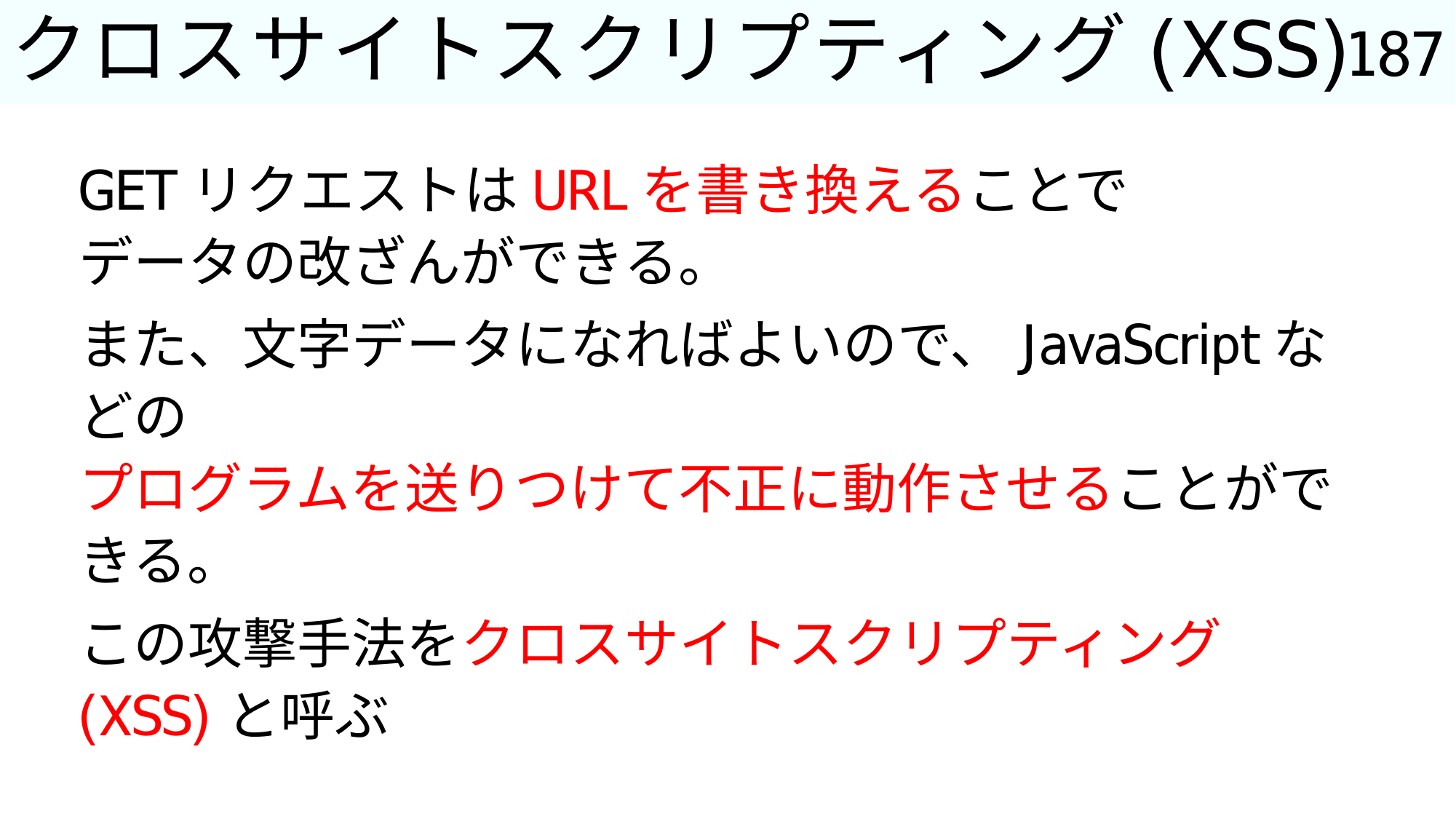

187
# クロスサイトスクリプティング(XSS)
GETリクエストはURLを書き換えることで
データの改ざんができる。
また、文字データになればよいので、JavaScriptなどの
プログラムを送りつけて不正に動作させることができる。
この攻撃手法をクロスサイトスクリプティング(XSS)と呼ぶ